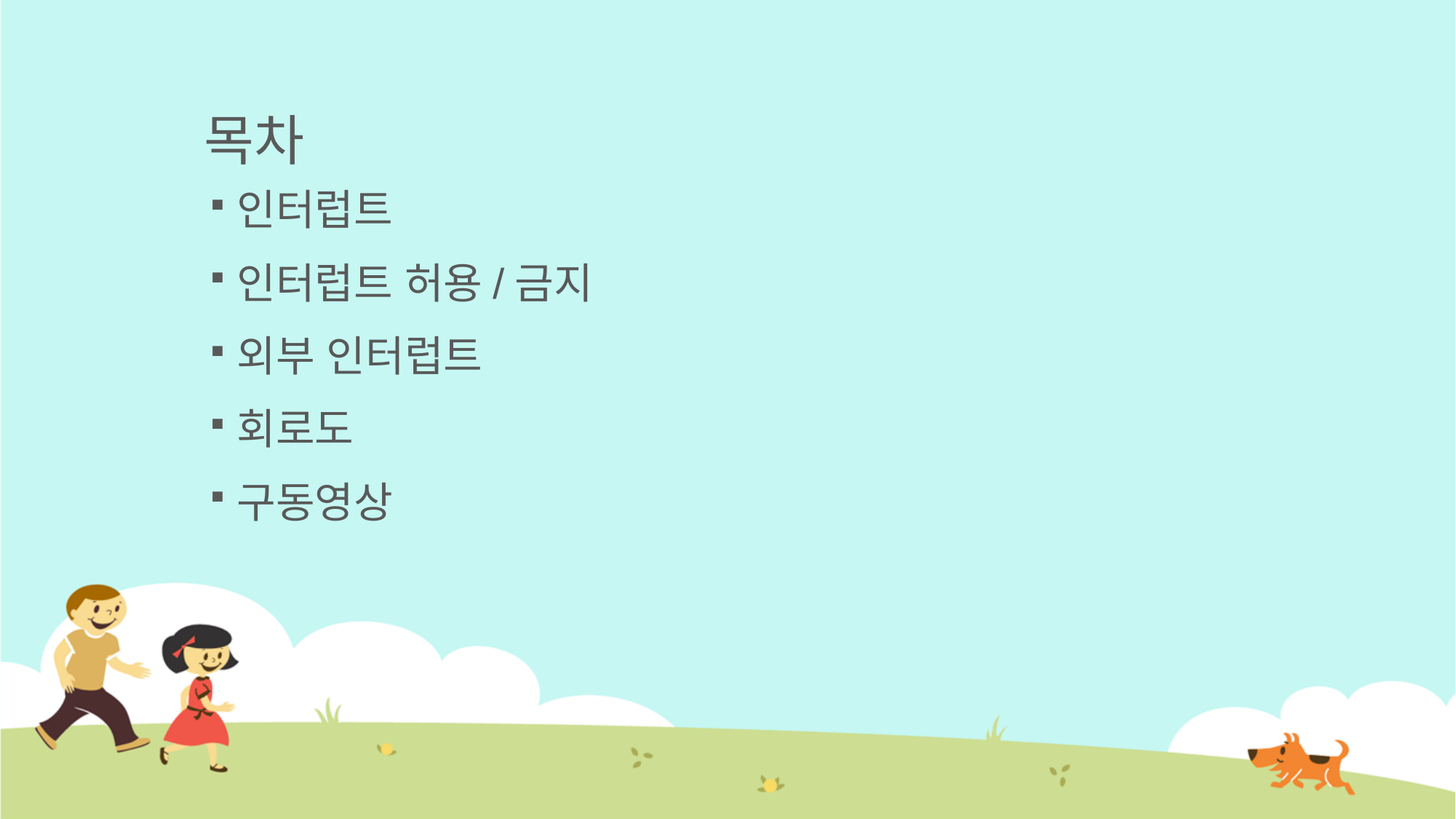

# 목차
인터럽트
인터럽트 허용/금지
외부 인터럽트
회로도
구동영상